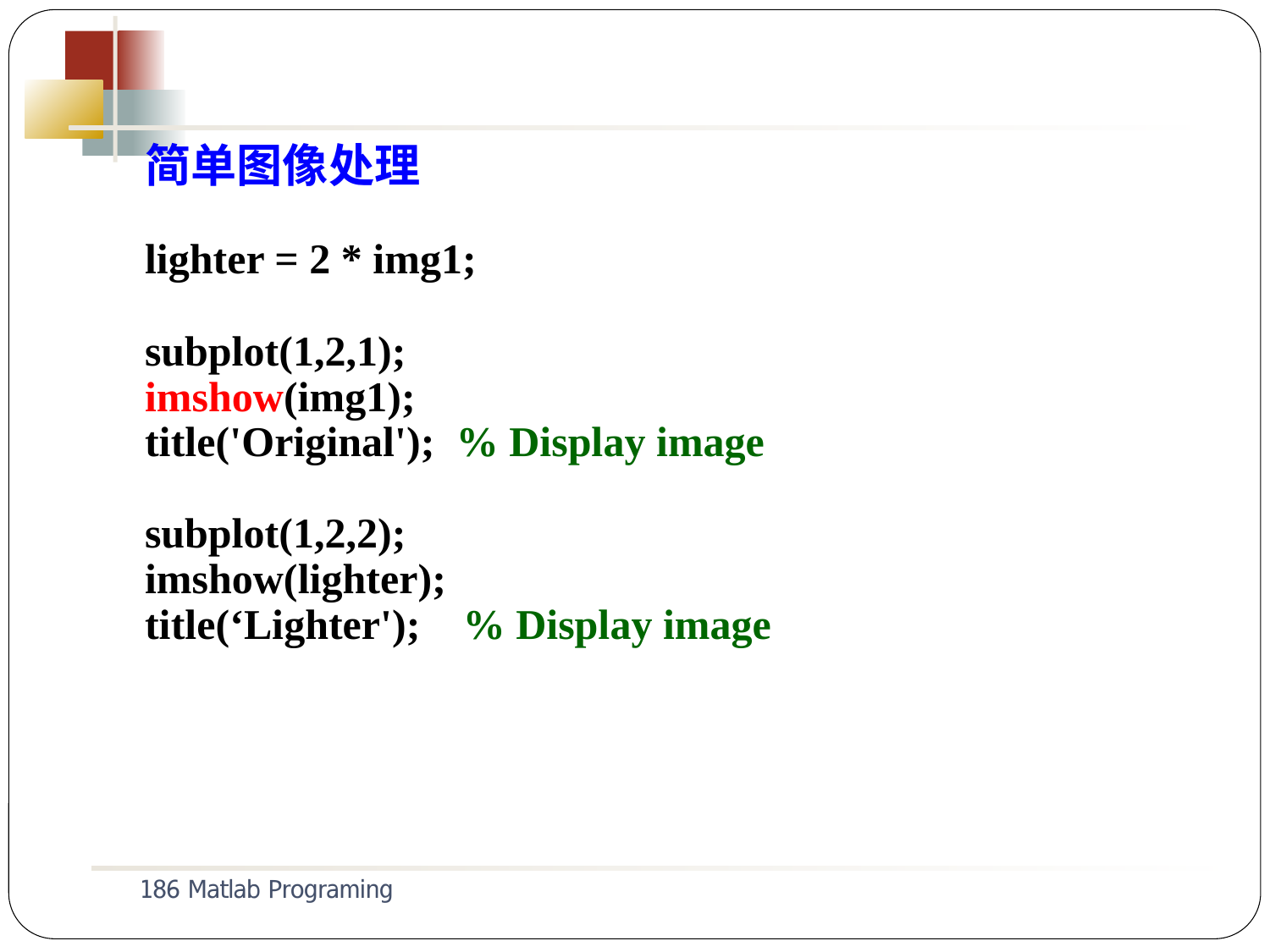

简单图像处理

lighter = 2 * img1;

subplot(1,2,1);
imshow(img1);
title('Original');  % Display image

subplot(1,2,2);
imshow(lighter);
title(‘Lighter');    % Display image
186 Matlab Programing